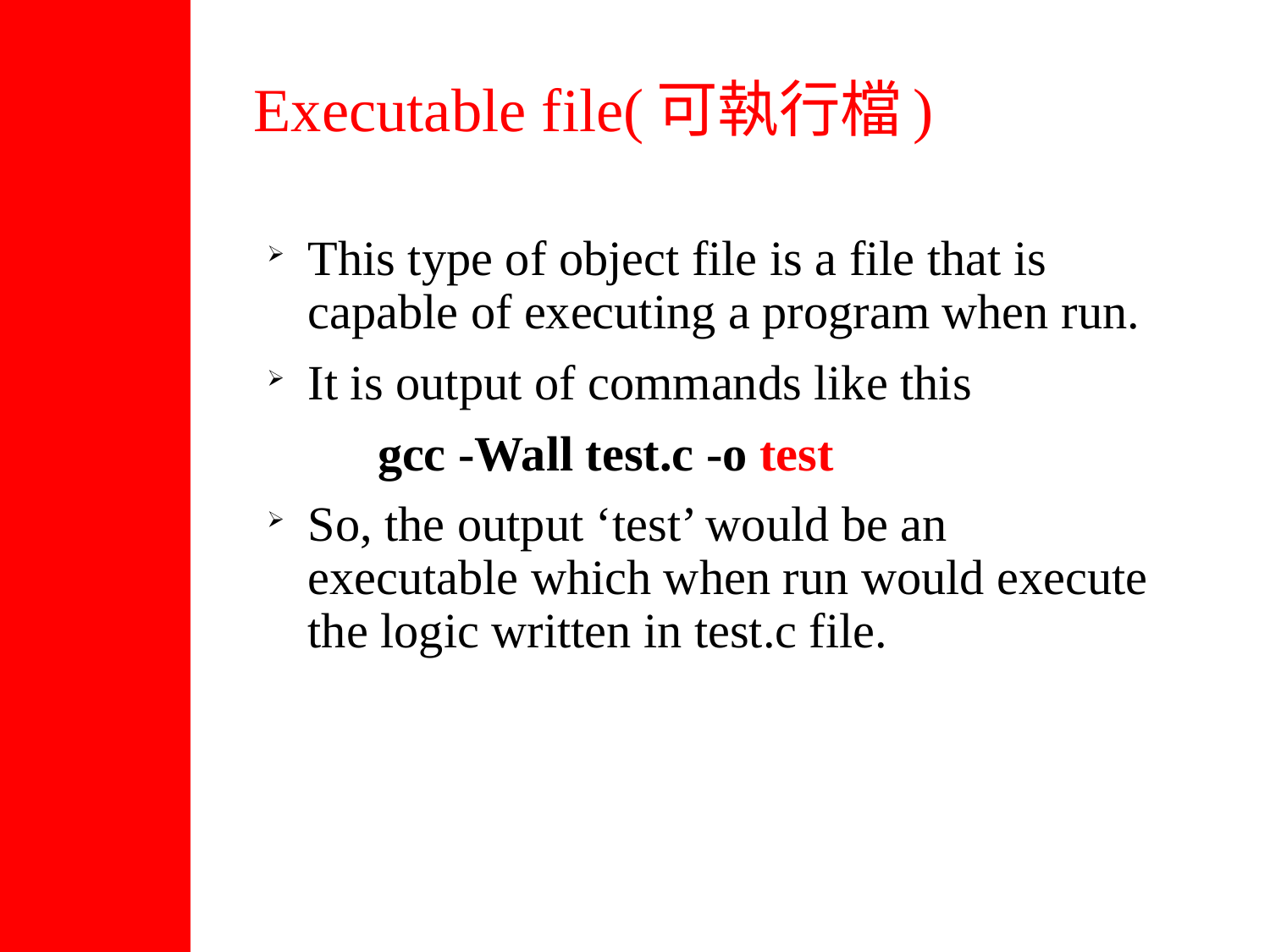

# Executable file(可執行檔)
This type of object file is a file that is capable of executing a program when run.
It is output of commands like this
         gcc -Wall test.c -o test
So, the output ‘test’ would be an executable which when run would execute the logic written in test.c file.